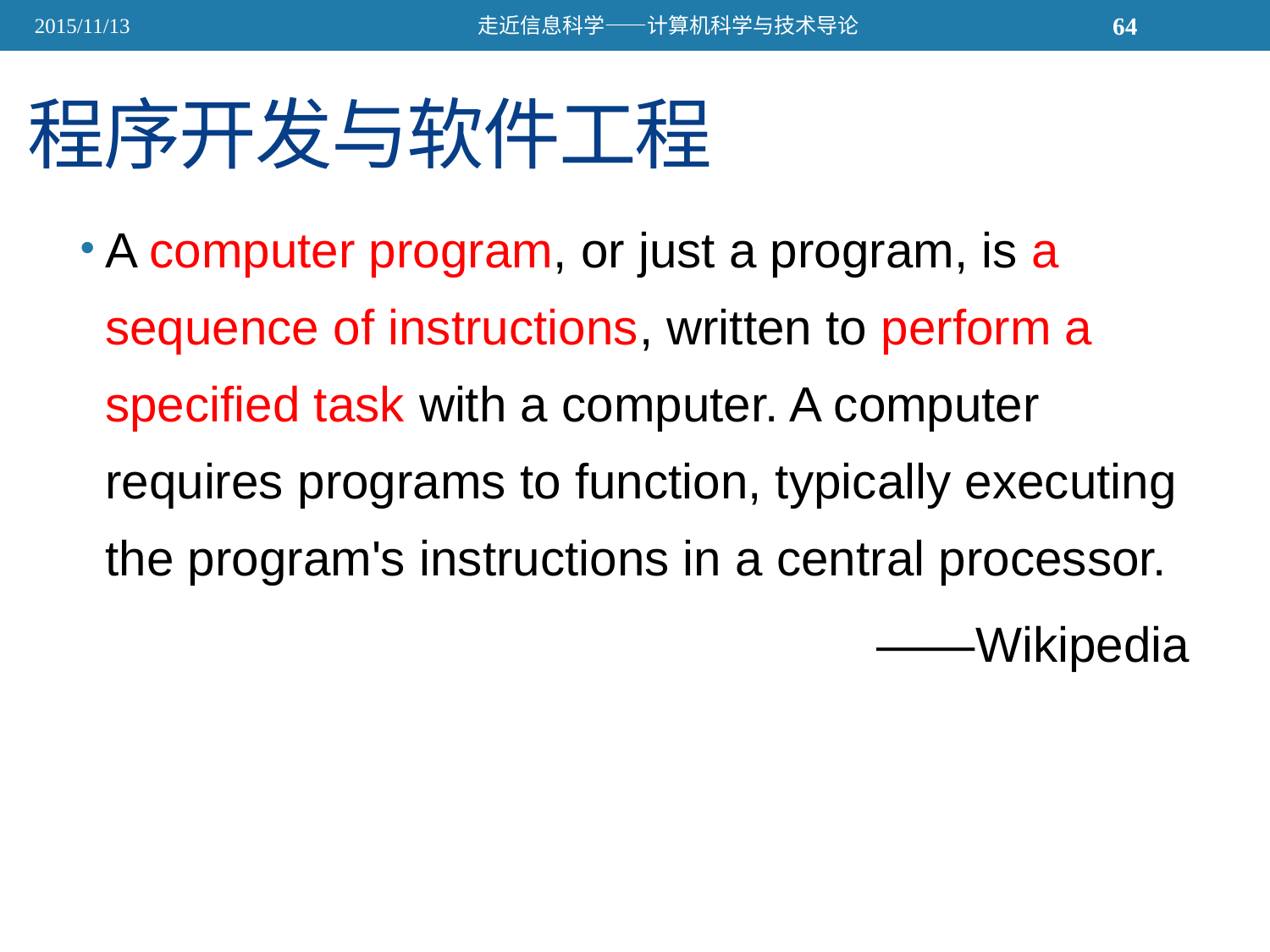

2015/11/13
走近信息科学——计算机科学与技术导论
64
# 程序开发与软件工程
A computer program, or just a program, is a sequence of instructions, written to perform a specified task with a computer. A computer requires programs to function, typically executing the program's instructions in a central processor.
——Wikipedia